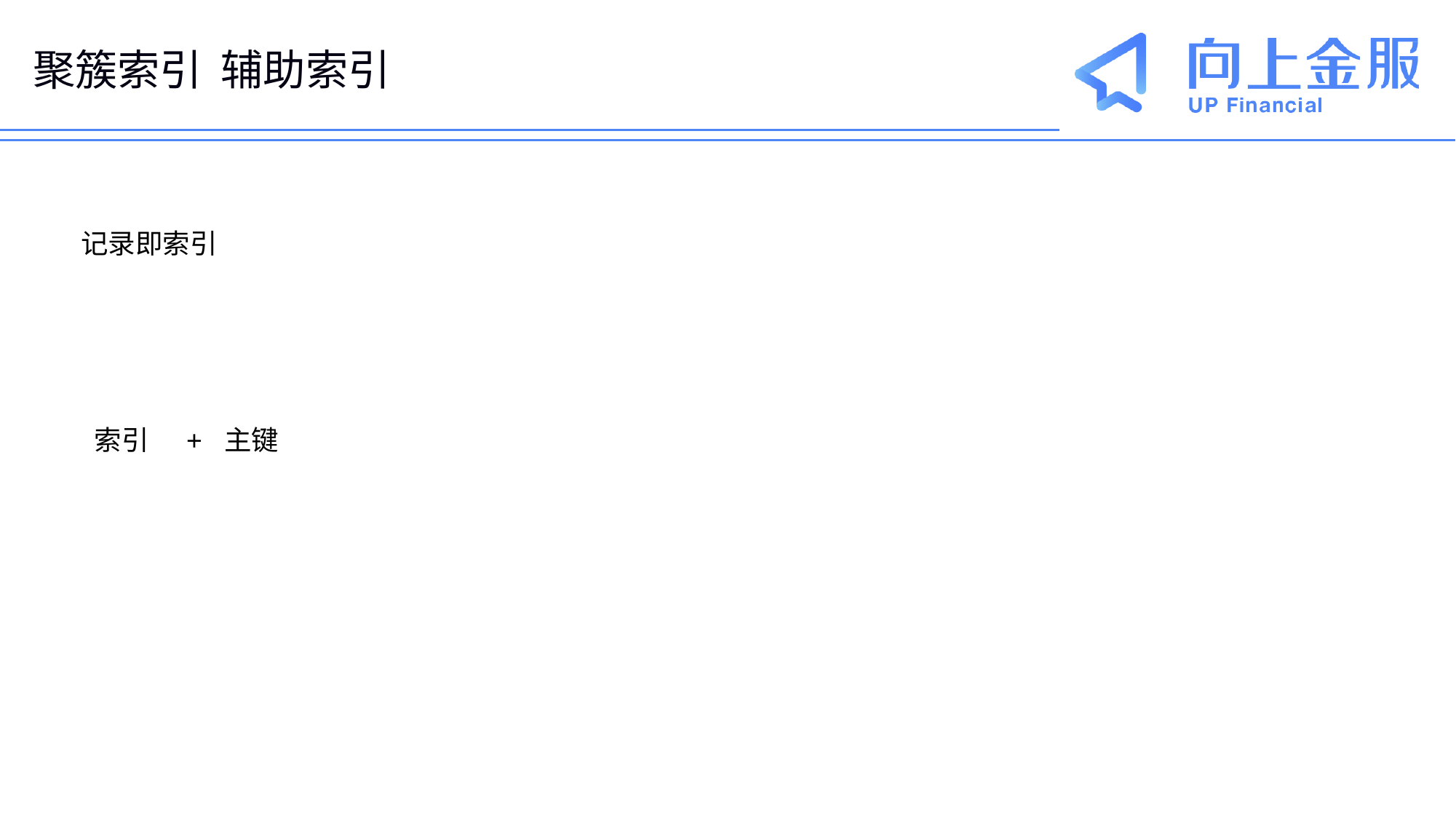

# 聚簇索引  辅助索引
记录即索引
索引     +  主键